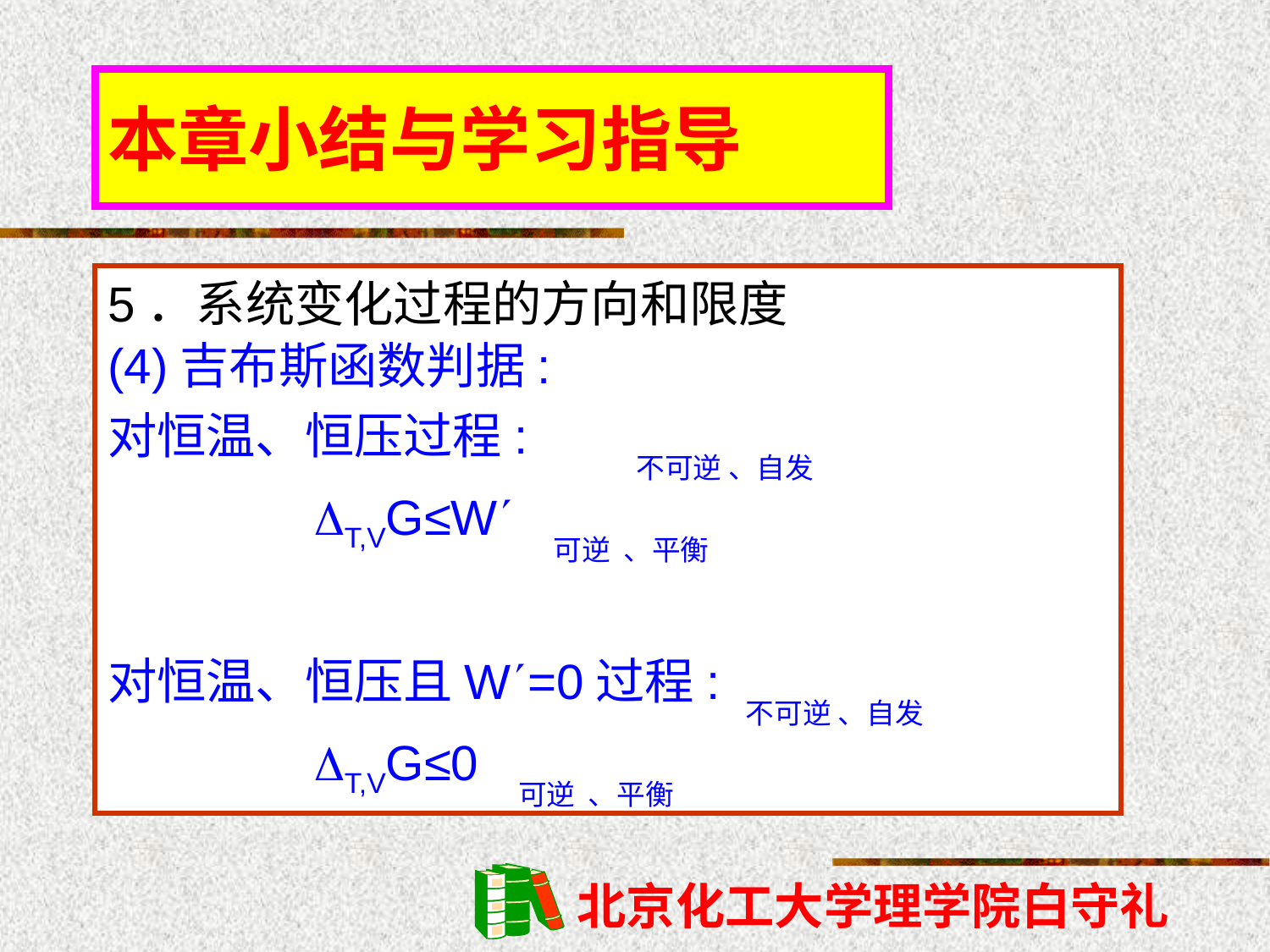

# 本章小结与学习指导
5．系统变化过程的方向和限度
(4)吉布斯函数判据:
对恒温、恒压过程:       不可逆 、自发
               ΔT,VG≤W′  可逆  、平衡

对恒温、恒压且W′=0过程: 不可逆 、自发
               ΔT,VG≤0  可逆  、平衡